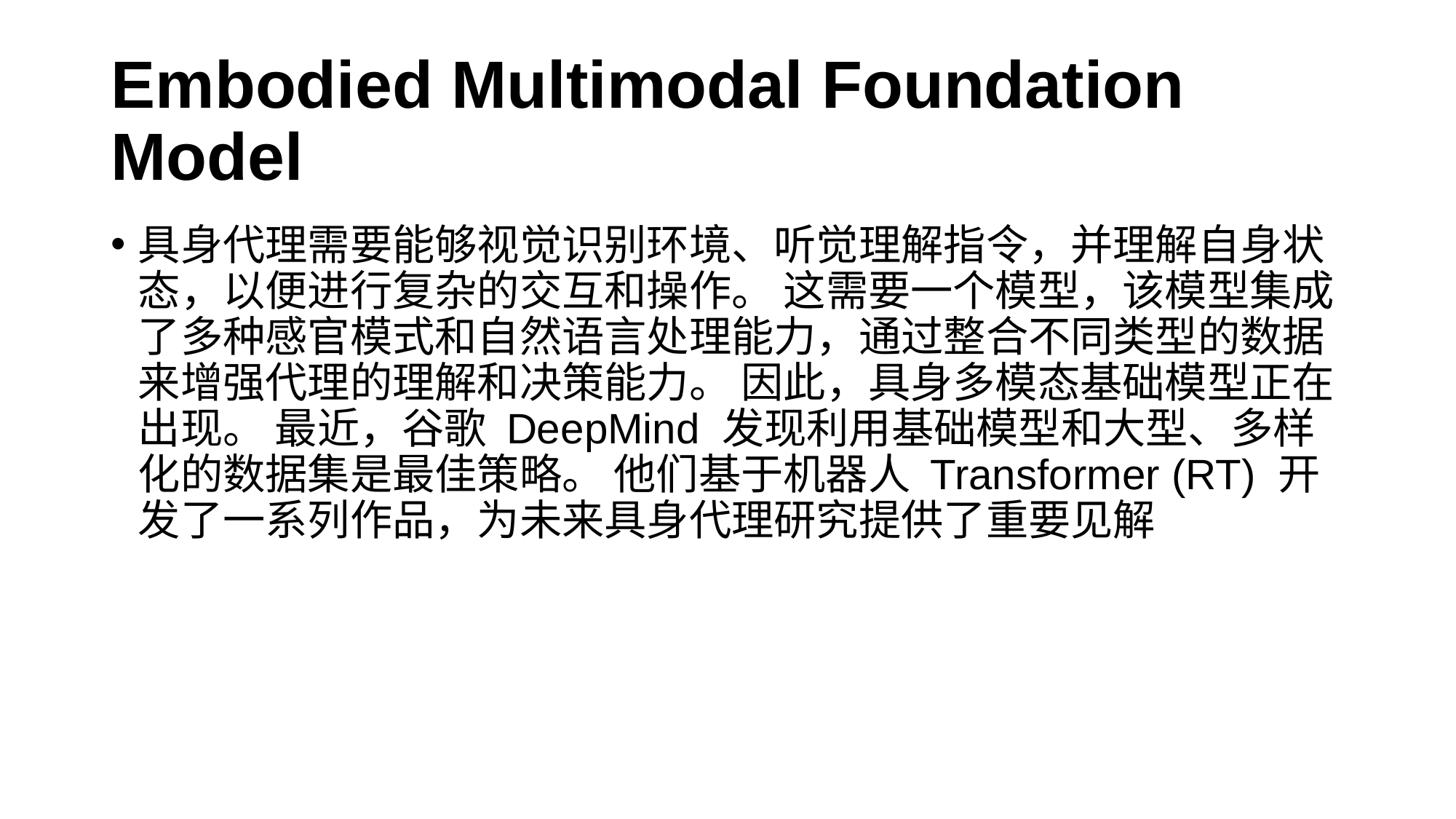

# Embodied Multimodal Foundation Model
具身代理需要能够视觉识别环境、听觉理解指令，并理解自身状态，以便进行复杂的交互和操作。 这需要一个模型，该模型集成了多种感官模式和自然语言处理能力，通过整合不同类型的数据来增强代理的理解和决策能力。 因此，具身多模态基础模型正在出现。 最近，谷歌 DeepMind 发现利用基础模型和大型、多样化的数据集是最佳策略。 他们基于机器人 Transformer (RT) 开发了一系列作品，为未来具身代理研究提供了重要见解